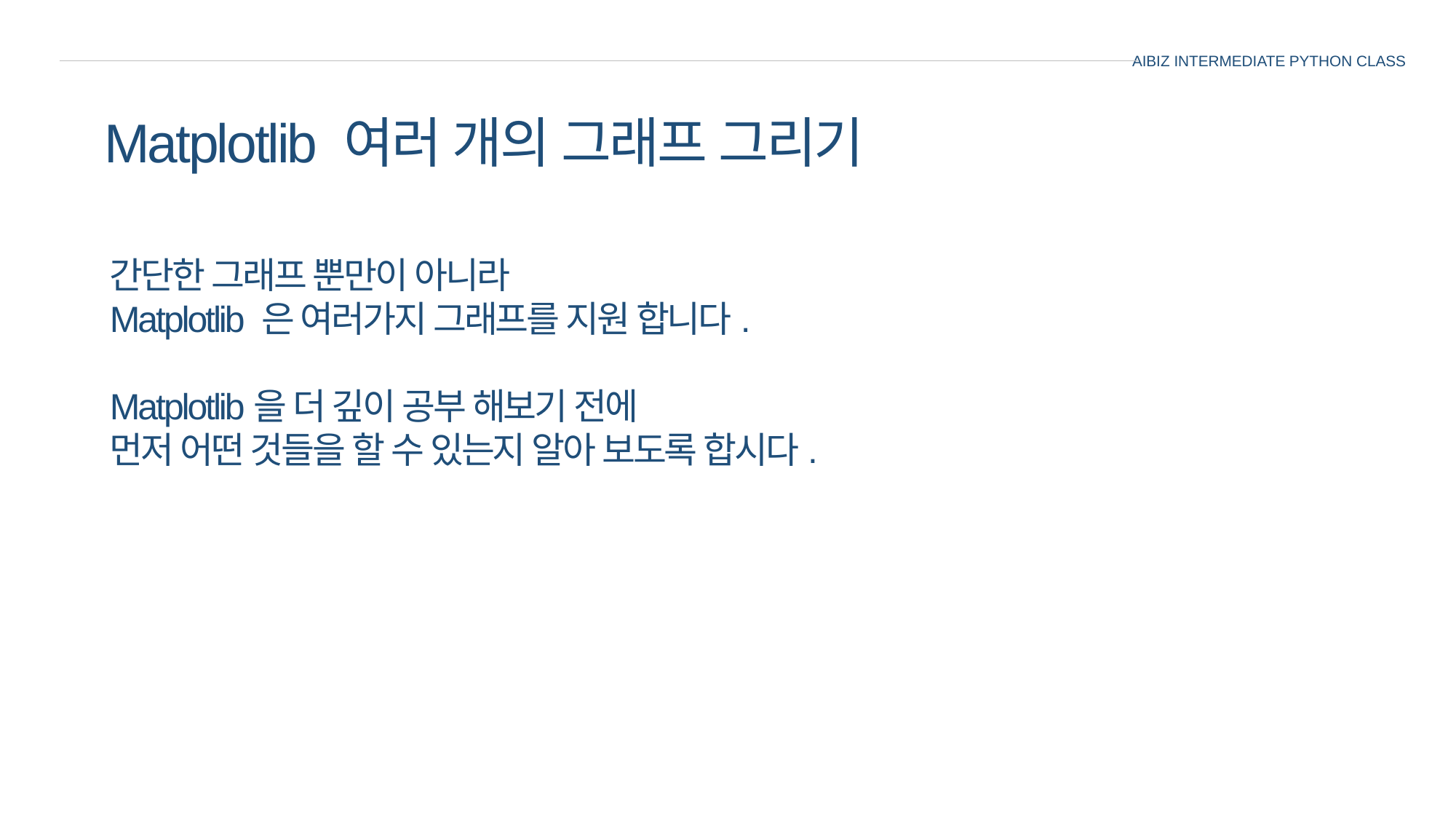

AIBIZ INTERMEDIATE PYTHON CLASS
Matplotlib 여러 개의 그래프 그리기
간단한 그래프 뿐만이 아니라
Matplotlib 은 여러가지 그래프를 지원 합니다.

Matplotlib을 더 깊이 공부 해보기 전에
먼저 어떤 것들을 할 수 있는지 알아 보도록 합시다.